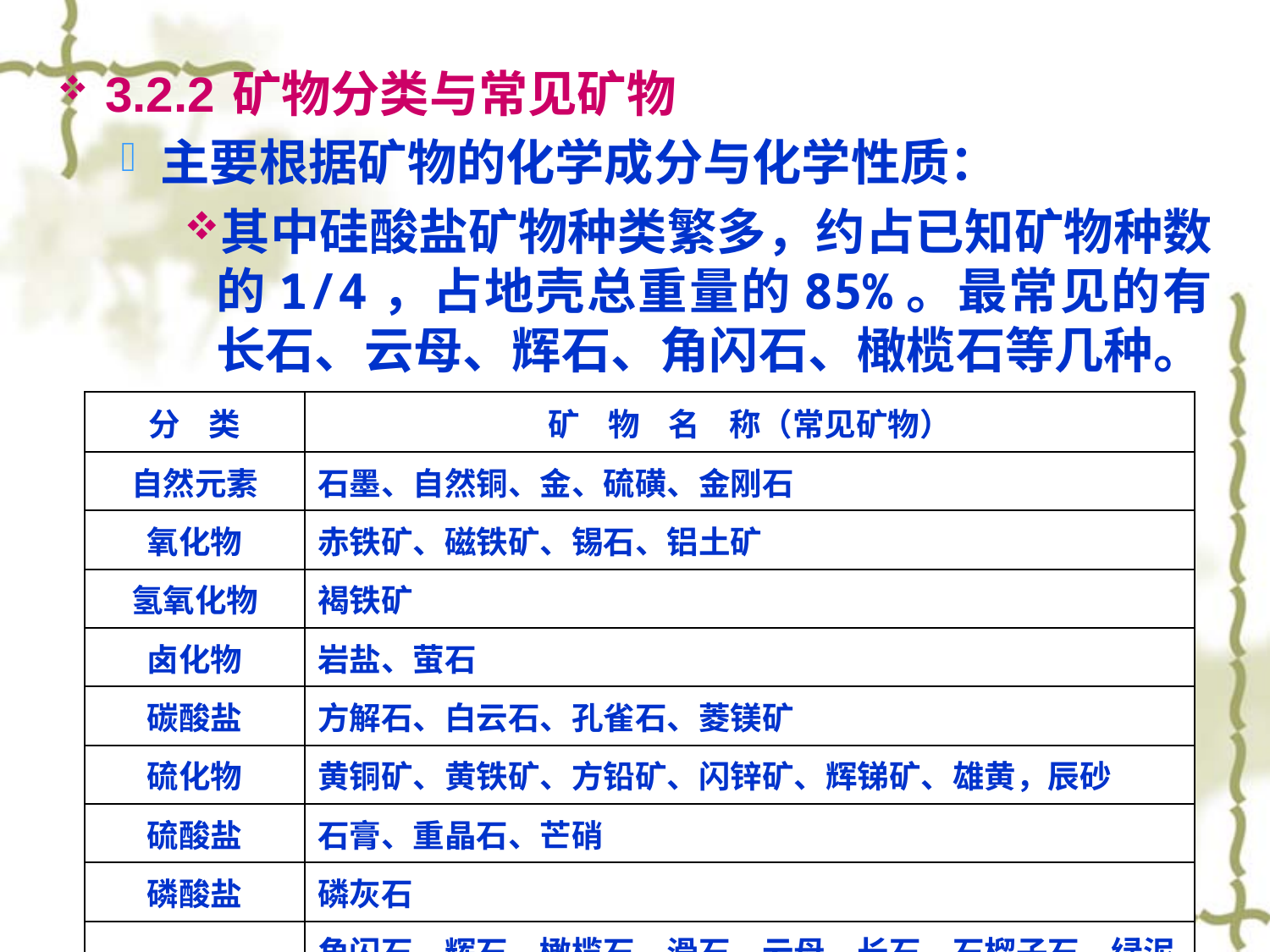

3.2.2	矿物分类与常见矿物
主要根据矿物的化学成分与化学性质：
其中硅酸盐矿物种类繁多，约占已知矿物种数的1/4，占地壳总重量的85%。最常见的有长石、云母、辉石、角闪石、橄榄石等几种。
| 分 类 | 矿 物 名 称（常见矿物） |
| --- | --- |
| 自然元素 | 石墨、自然铜、金、硫磺、金刚石 |
| 氧化物 | 赤铁矿、磁铁矿、锡石、铝土矿 |
| 氢氧化物 | 褐铁矿 |
| 卤化物 | 岩盐、萤石 |
| 碳酸盐 | 方解石、白云石、孔雀石、菱镁矿 |
| 硫化物 | 黄铜矿、黄铁矿、方铅矿、闪锌矿、辉锑矿、雄黄，辰砂 |
| 硫酸盐 | 石膏、重晶石、芒硝 |
| 磷酸盐 | 磷灰石 |
| 硅酸盐 | 角闪石、辉石、橄榄石、滑石、云母、长石，石榴子石、绿泥石、绿帘石、蛇纹石、石棉、高岭石、红柱石等 |